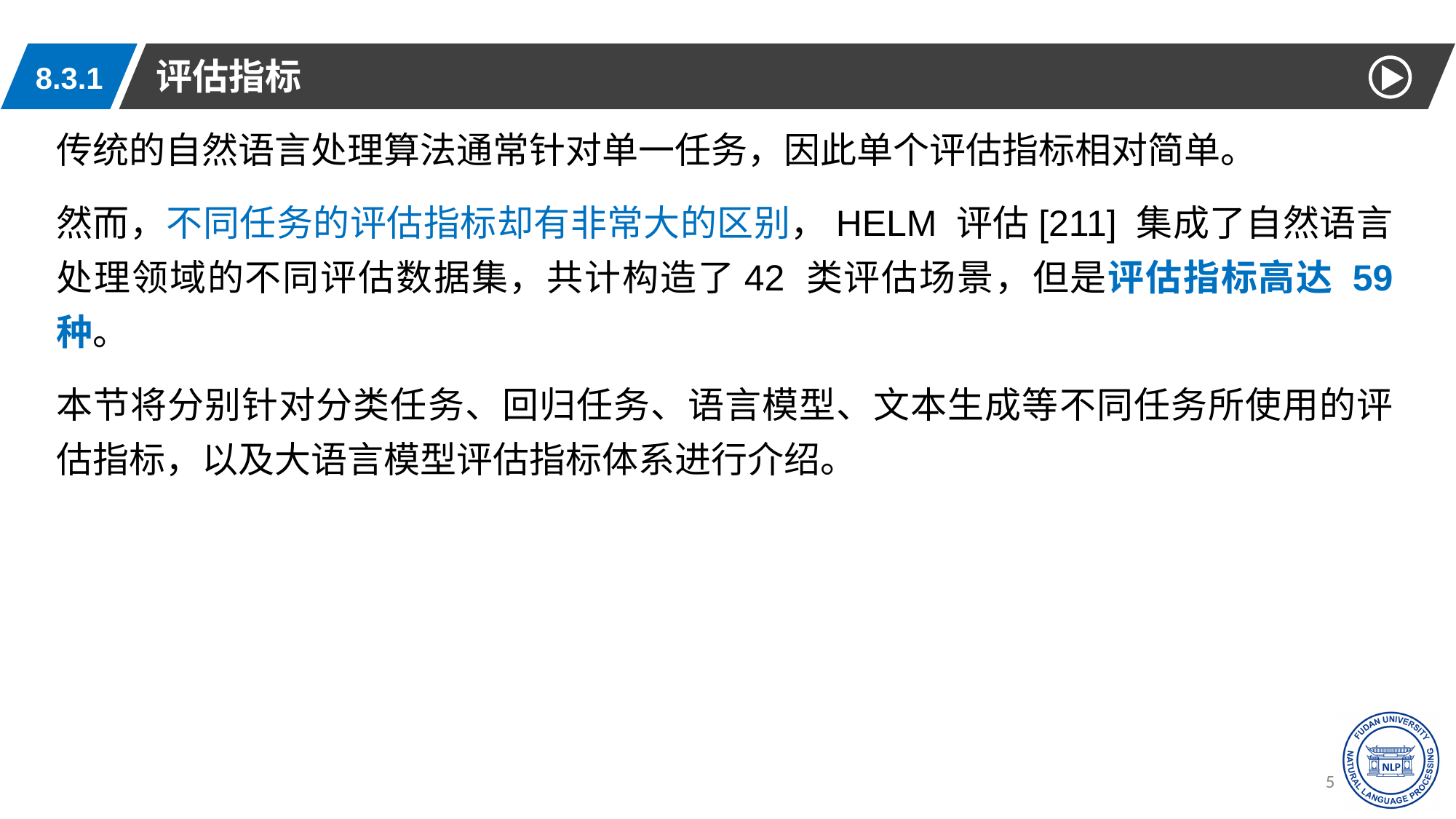

评估指标
8.3.1

传统的自然语言处理算法通常针对单一任务，因此单个评估指标相对简单。
然而，不同任务的评估指标却有非常大的区别，HELM 评估[211] 集成了自然语言处理领域的不同评估数据集，共计构造了42 类评估场景，但是评估指标高达 59 种。
本节将分别针对分类任务、回归任务、语言模型、文本生成等不同任务所使用的评估指标，以及大语言模型评估指标体系进行介绍。
54